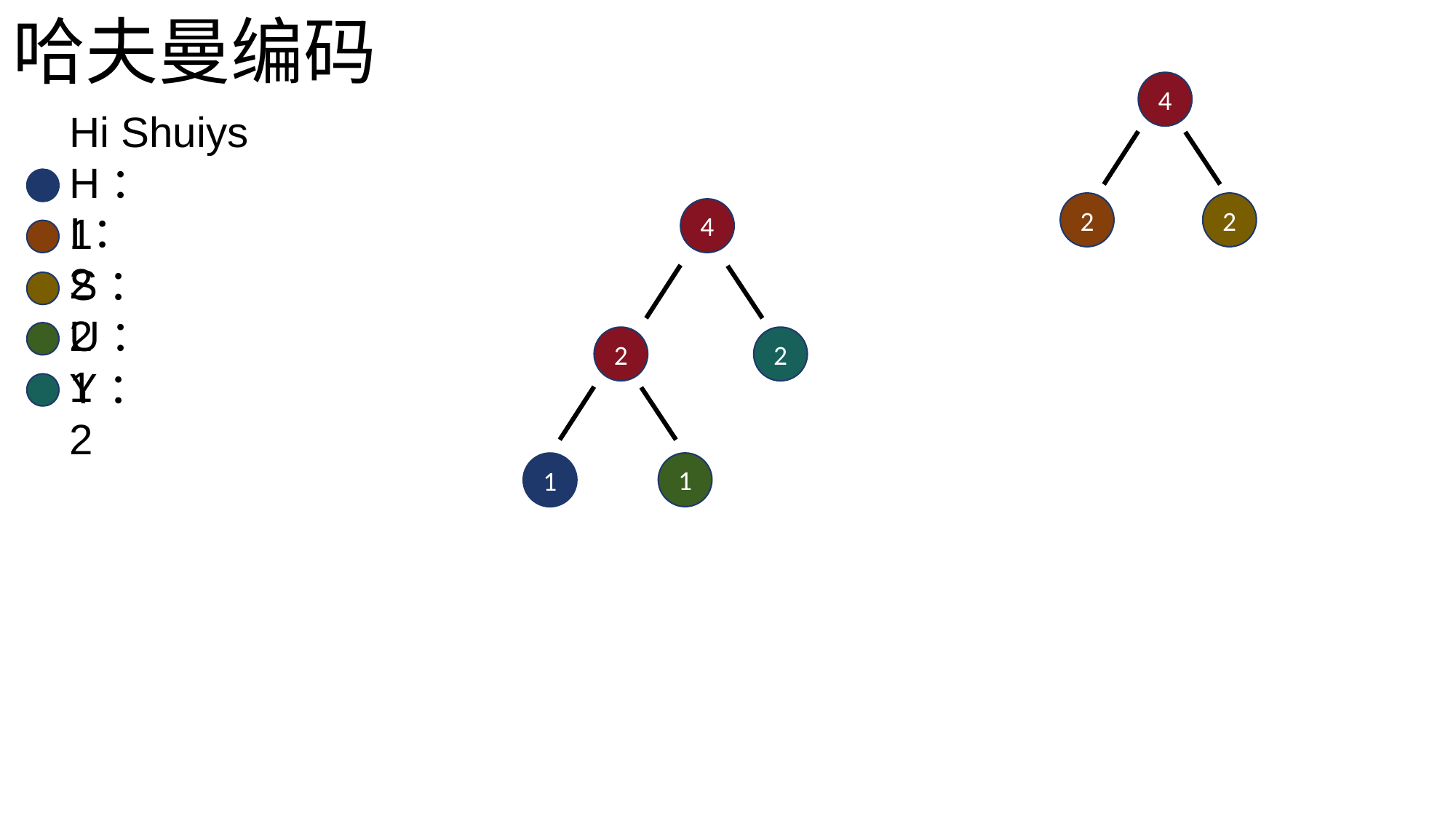

哈夫曼编码
4
Hi Shuiys
H：1

2
2
4
I：2

S：2

U：1

2
2
Y：2

1
1